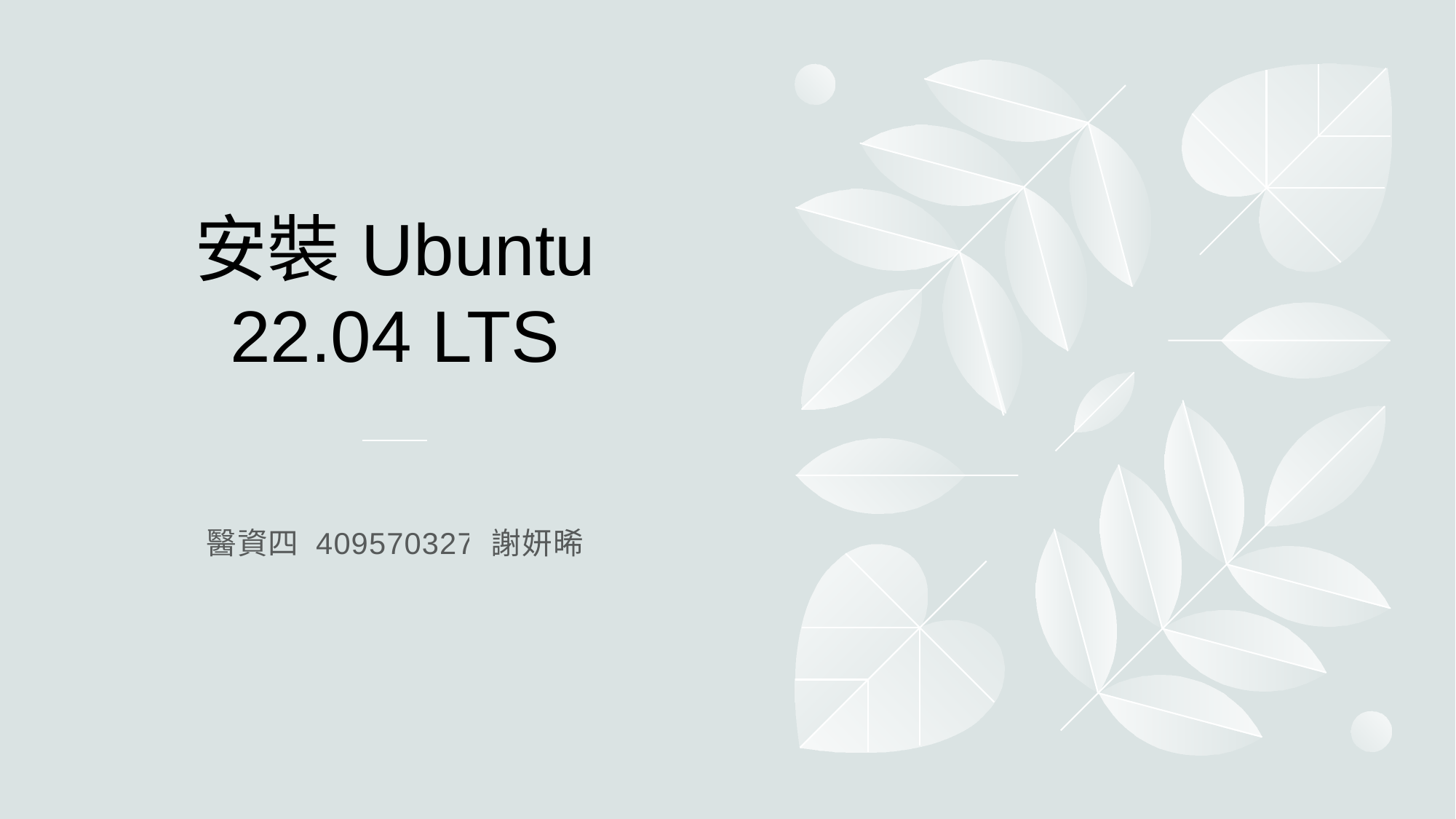

# 安裝Ubuntu 22.04 LTS
醫資四 409570327 謝妍晞